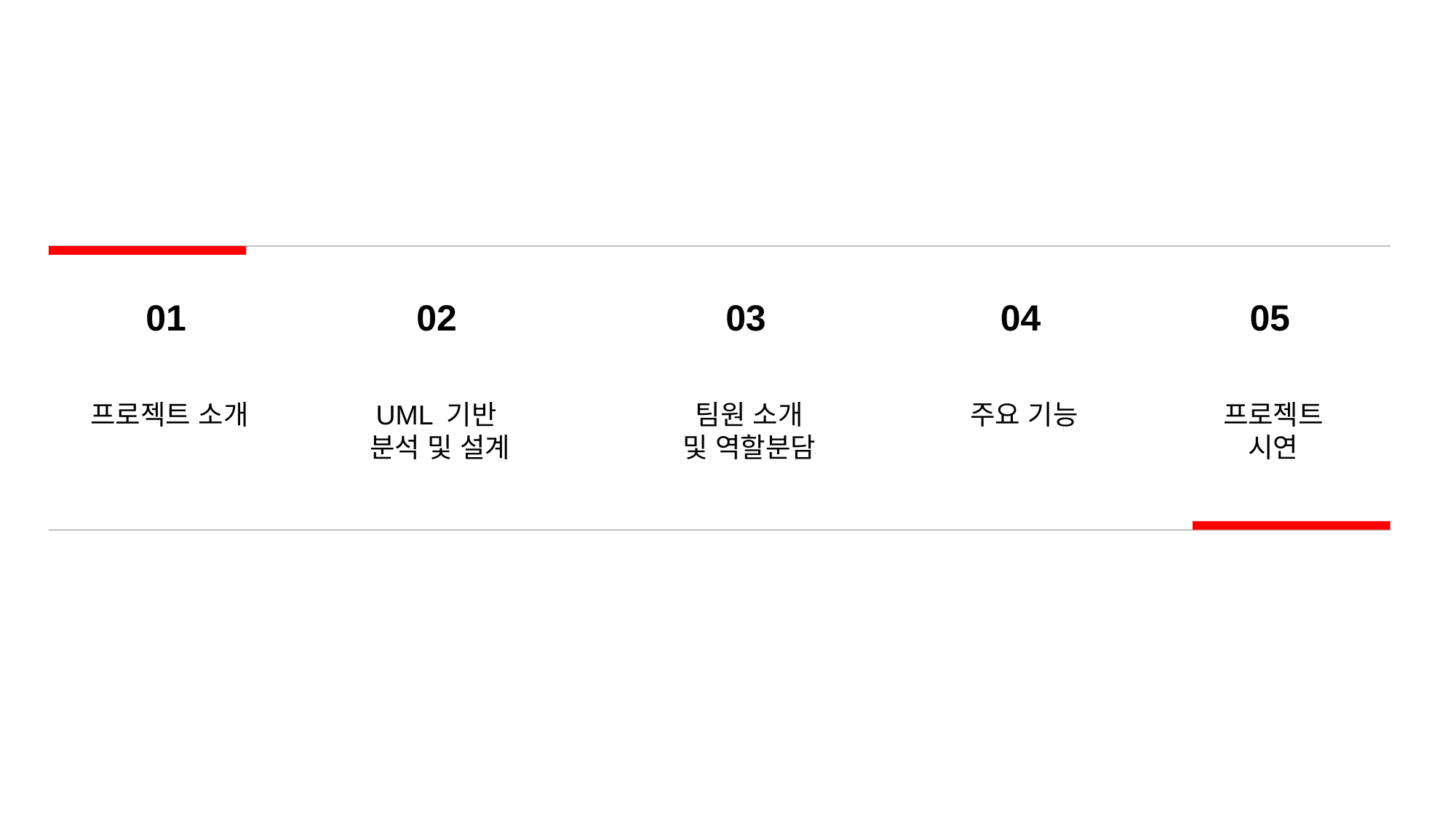

01
02
03
04
05
프로젝트 소개
UML 기반
분석 및 설계
팀원 소개
및 역할분담
주요 기능
프로젝트
시연